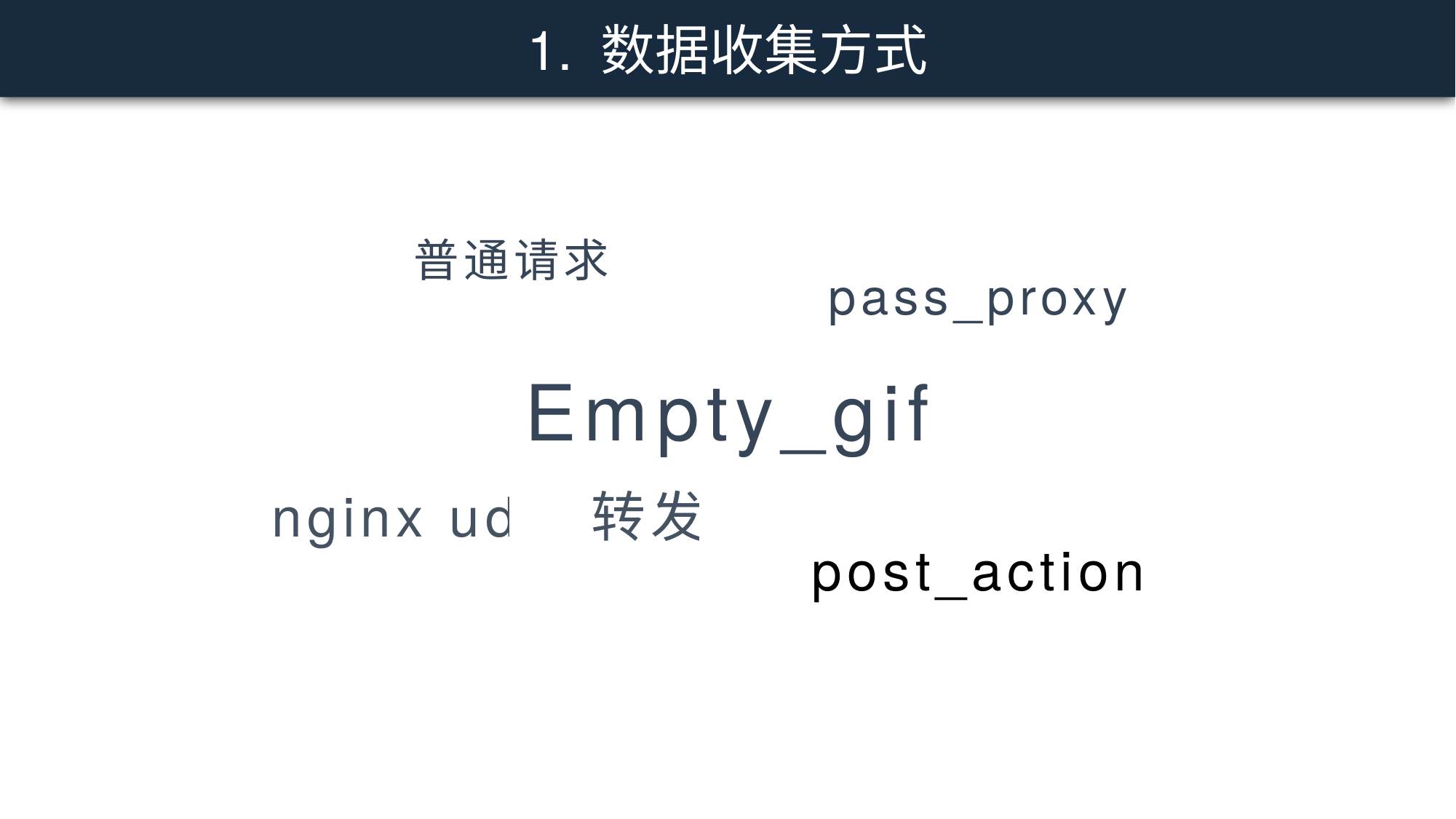

1. 数据收集方式
普通请求
pass_proxy
Empty_gif
nginx udp 转发
post_action